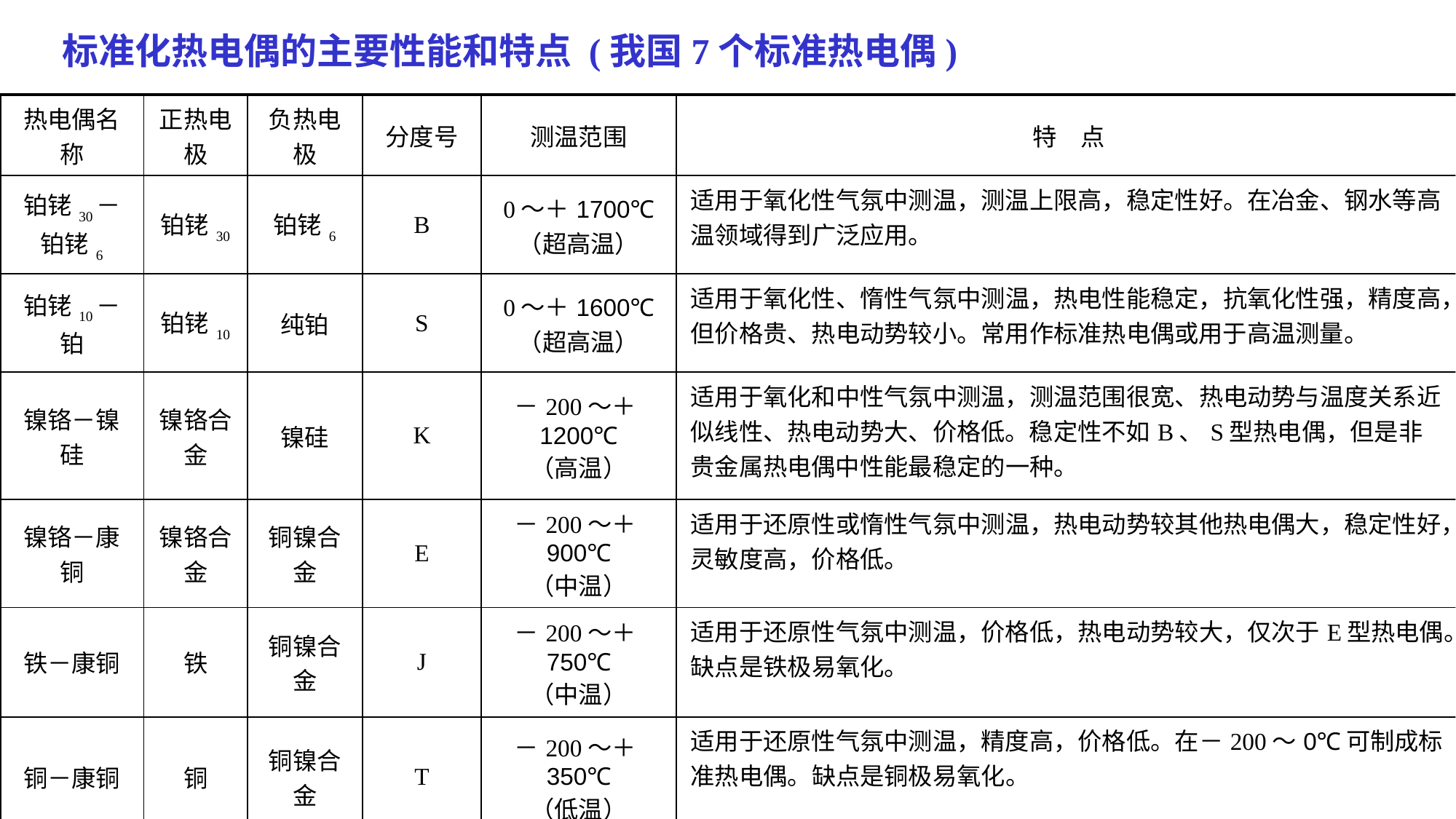

标准化热电偶的主要性能和特点 (我国7个标准热电偶)
| 热电偶名称 | 正热电极 | 负热电极 | 分度号 | 测温范围 | 特　点 |
| --- | --- | --- | --- | --- | --- |
| 铂铑30－铂铑6 | 铂铑30 | 铂铑6 | B | 0～＋1700℃ （超高温） | 适用于氧化性气氛中测温，测温上限高，稳定性好。在冶金、钢水等高温领域得到广泛应用。 |
| 铂铑10－铂 | 铂铑10 | 纯铂 | S | 0～＋1600℃ （超高温） | 适用于氧化性、惰性气氛中测温，热电性能稳定，抗氧化性强，精度高，但价格贵、热电动势较小。常用作标准热电偶或用于高温测量。 |
| 镍铬－镍硅 | 镍铬合金 | 镍硅 | K | －200～＋1200℃ （高温） | 适用于氧化和中性气氛中测温，测温范围很宽、热电动势与温度关系近似线性、热电动势大、价格低。稳定性不如B、S型热电偶，但是非贵金属热电偶中性能最稳定的一种。 |
| 镍铬－康铜 | 镍铬合金 | 铜镍合金 | E | －200～＋900℃ （中温） | 适用于还原性或惰性气氛中测温，热电动势较其他热电偶大，稳定性好，灵敏度高，价格低。 |
| 铁－康铜 | 铁 | 铜镍合金 | J | －200～＋750℃ （中温） | 适用于还原性气氛中测温，价格低，热电动势较大，仅次于E型热电偶。缺点是铁极易氧化。 |
| 铜－康铜 | 铜 | 铜镍合金 | T | －200～＋350℃ （低温） | 适用于还原性气氛中测温，精度高，价格低。在－200～0℃可制成标准热电偶。缺点是铜极易氧化。 |